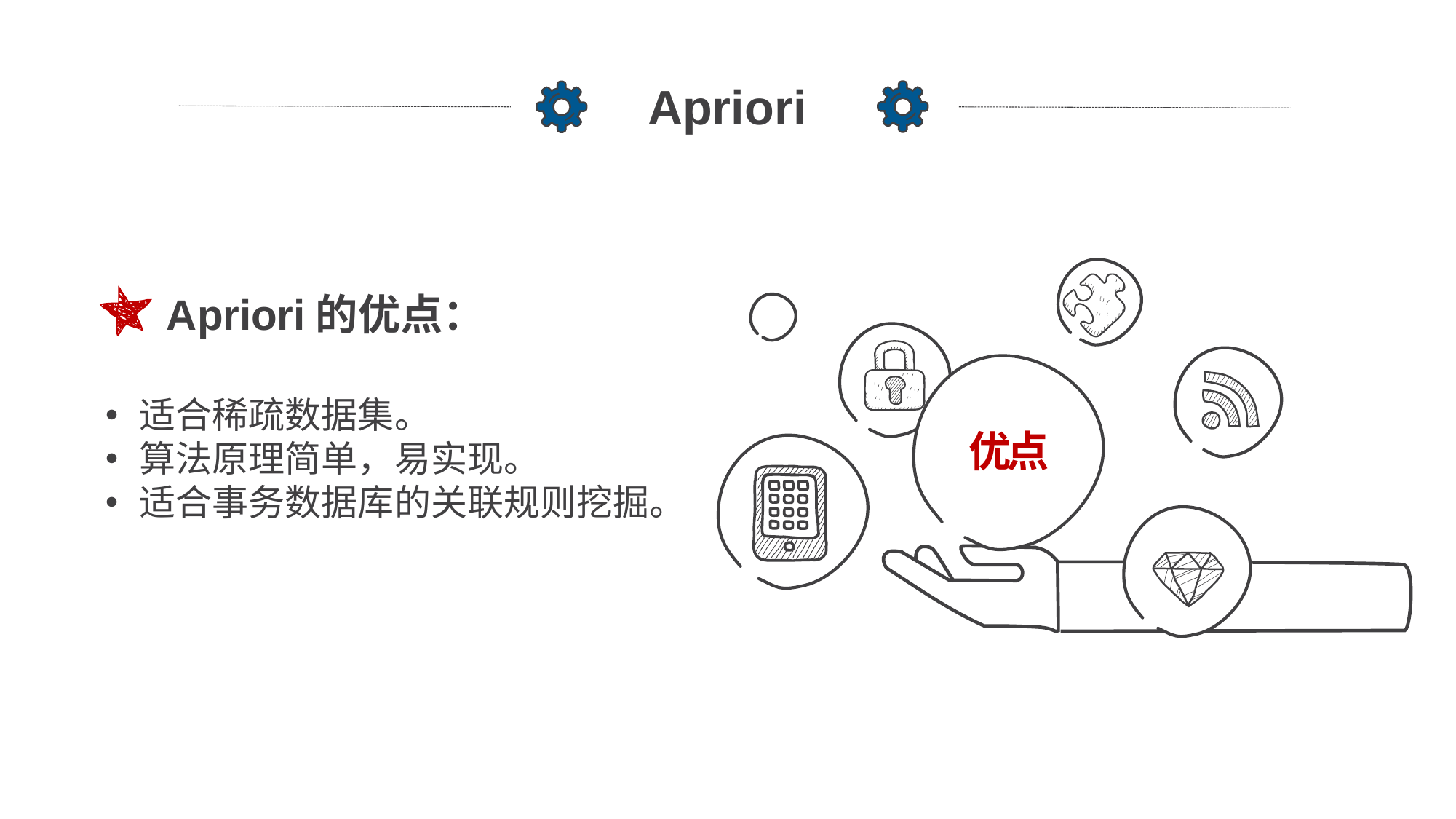

Apriori

Apriori的优点：

适合稀疏数据集。
算法原理简单，易实现。
适合事务数据库的关联规则挖掘。

优点